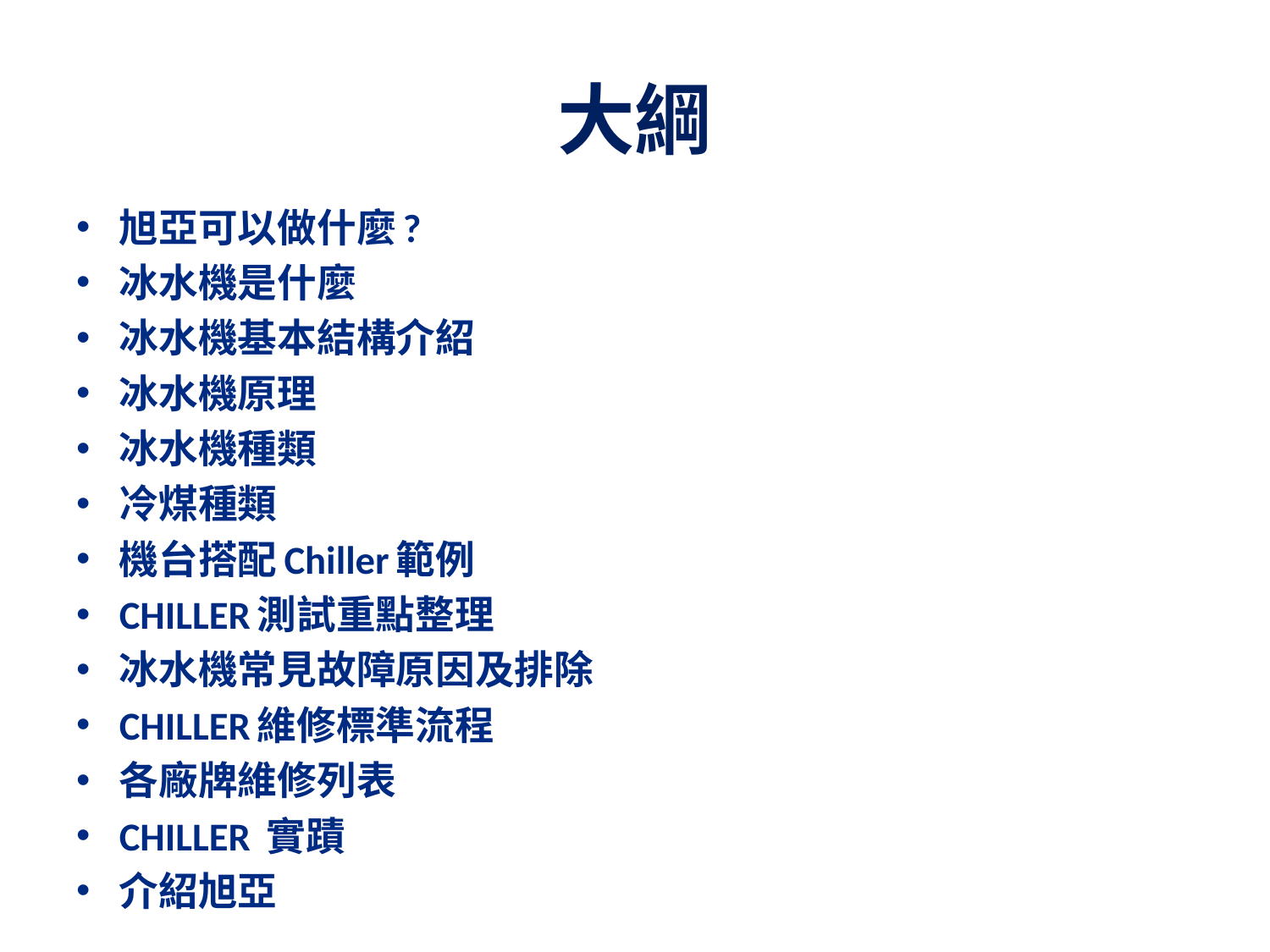

# 大綱
旭亞可以做什麼?
冰水機是什麼
冰水機基本結構介紹
冰水機原理
冰水機種類
冷煤種類
機台搭配Chiller範例
CHILLER測試重點整理
冰水機常見故障原因及排除
CHILLER維修標準流程
各廠牌維修列表
CHILLER 實蹟
介紹旭亞